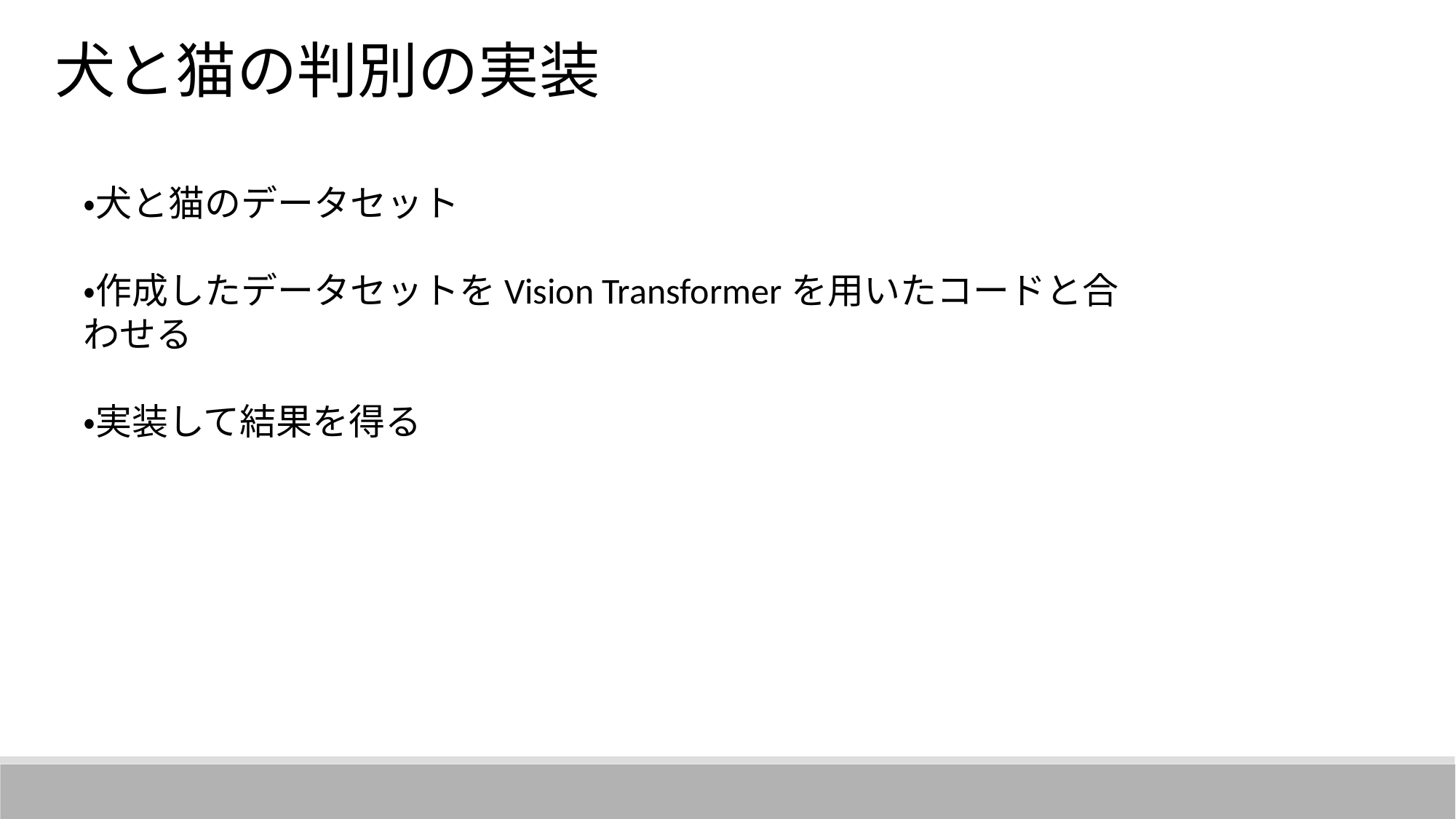

犬と猫の判別の実装
・犬と猫のデータセット

・作成したデータセットをVision Transformerを用いたコードと合わせる

・実装して結果を得る